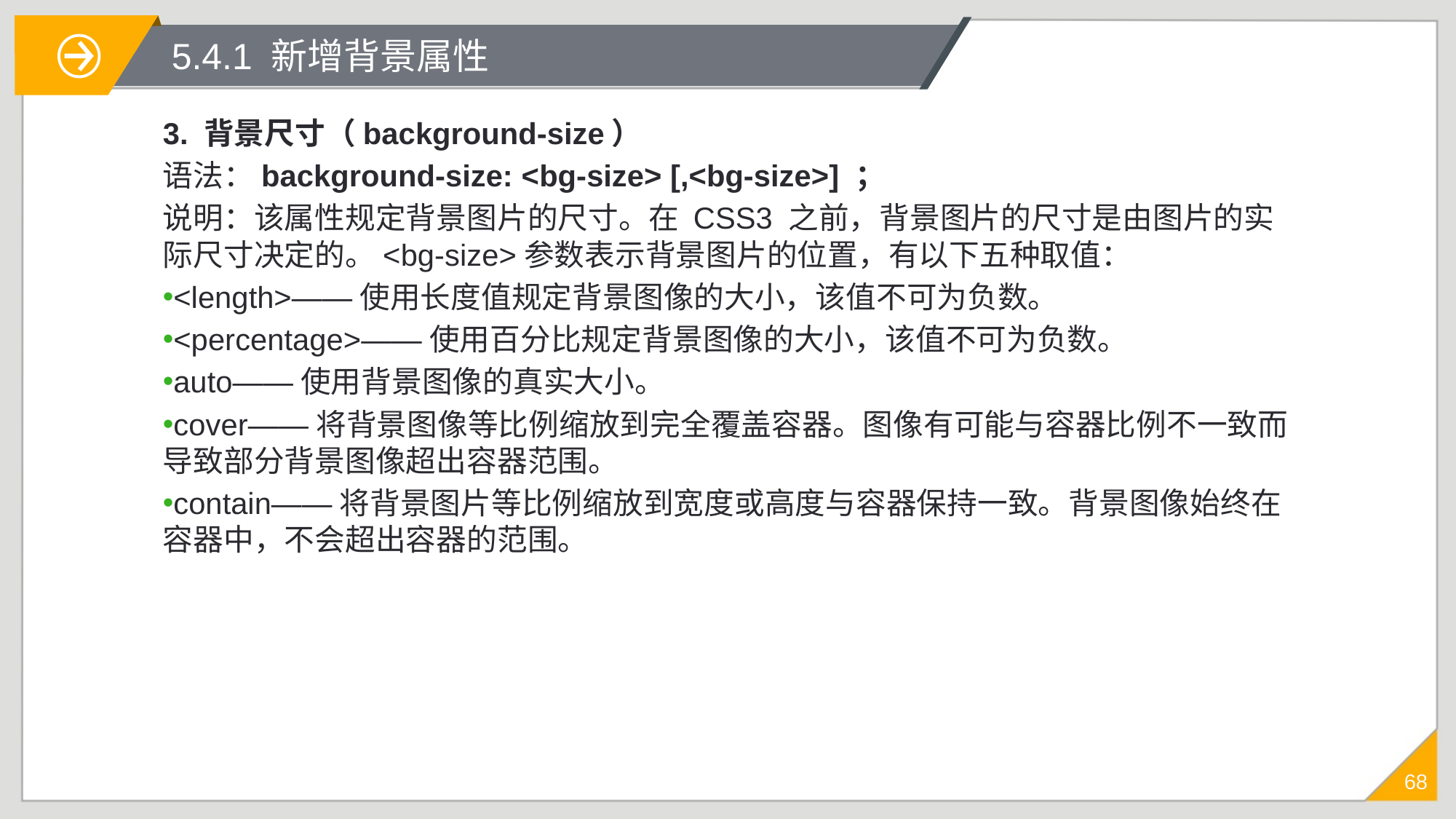

# 5.4.1 新增背景属性
3. 背景尺寸（background-size）
语法：background-size: <bg-size> [,<bg-size>] ；
说明：该属性规定背景图片的尺寸。在 CSS3 之前，背景图片的尺寸是由图片的实际尺寸决定的。<bg-size>参数表示背景图片的位置，有以下五种取值：
<length>——使用长度值规定背景图像的大小，该值不可为负数。
<percentage>——使用百分比规定背景图像的大小，该值不可为负数。
auto——使用背景图像的真实大小。
cover——将背景图像等比例缩放到完全覆盖容器。图像有可能与容器比例不一致而导致部分背景图像超出容器范围。
contain——将背景图片等比例缩放到宽度或高度与容器保持一致。背景图像始终在容器中，不会超出容器的范围。